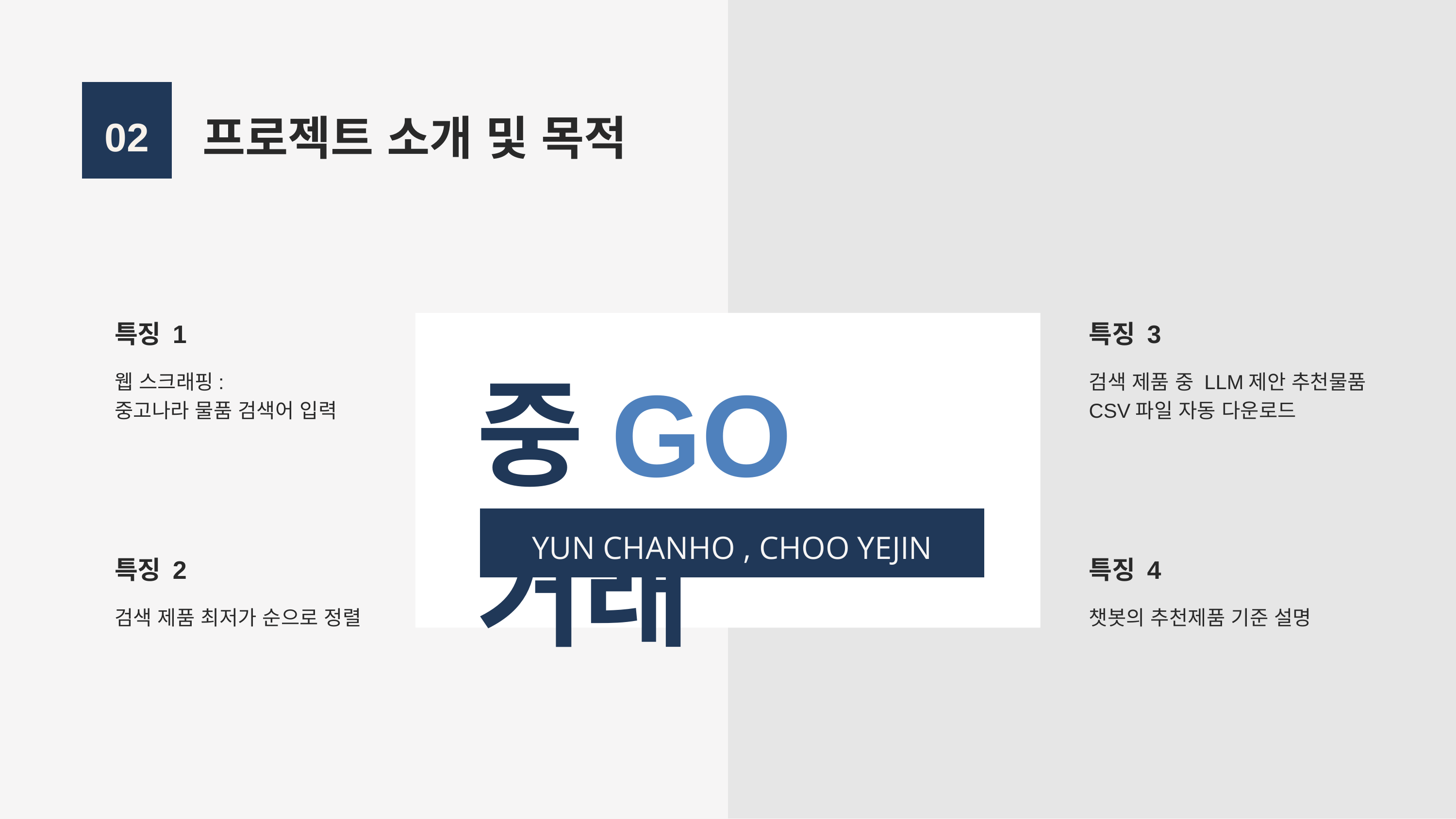

프로젝트 소개 및 목적
02
특징 1
웹 스크래핑:
중고나라 물품 검색어 입력
특징 2
검색 제품 최저가 순으로 정렬

중GO거래
특징 3
검색 제품 중 LLM제안 추천물품
CSV파일 자동 다운로드

YUN CHANHO , CHOO YEJIN
특징 4
챗봇의 추천제품 기준 설명